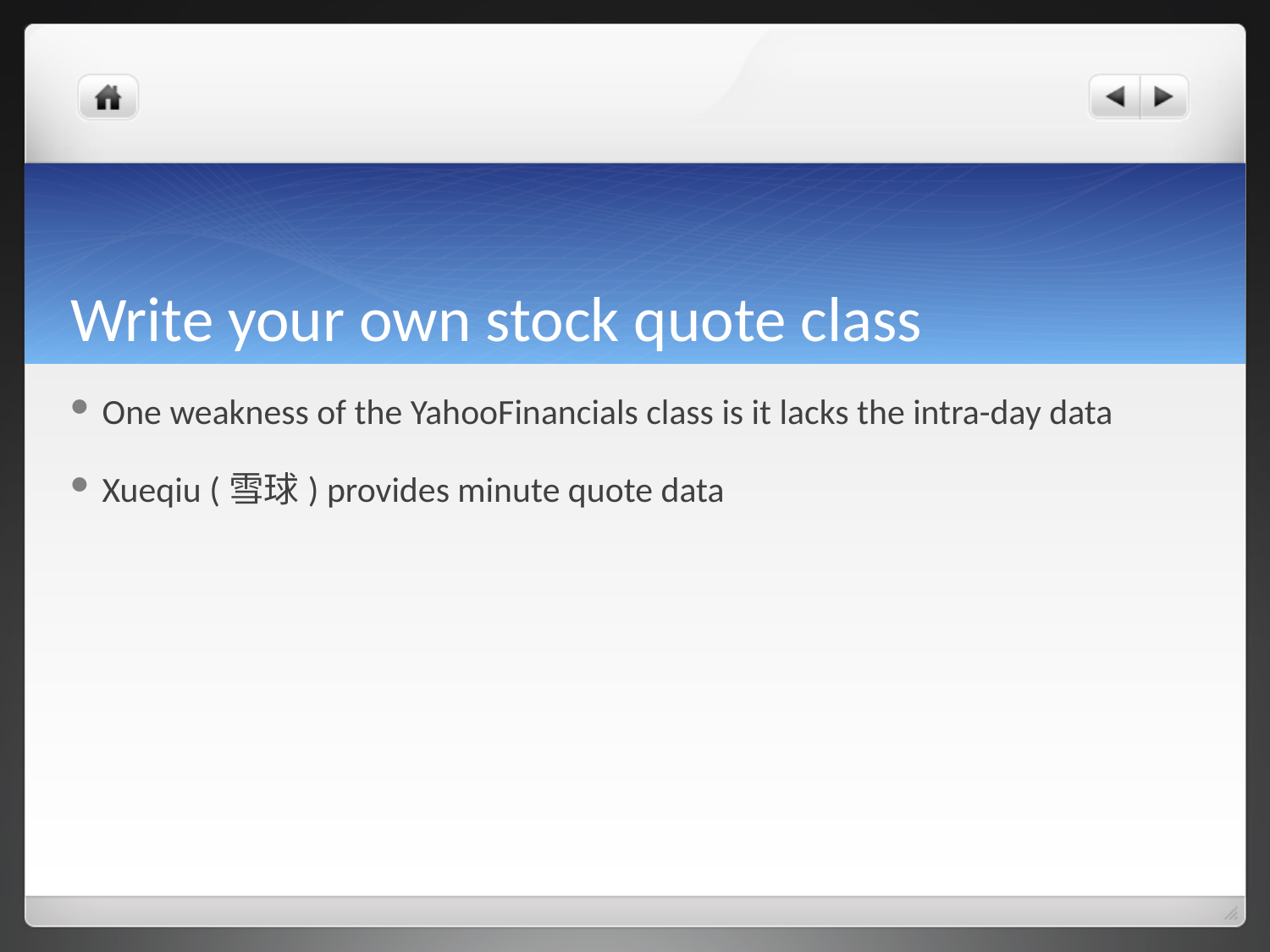

# Write your own stock quote class
One weakness of the YahooFinancials class is it lacks the intra-day data
Xueqiu (雪球) provides minute quote data